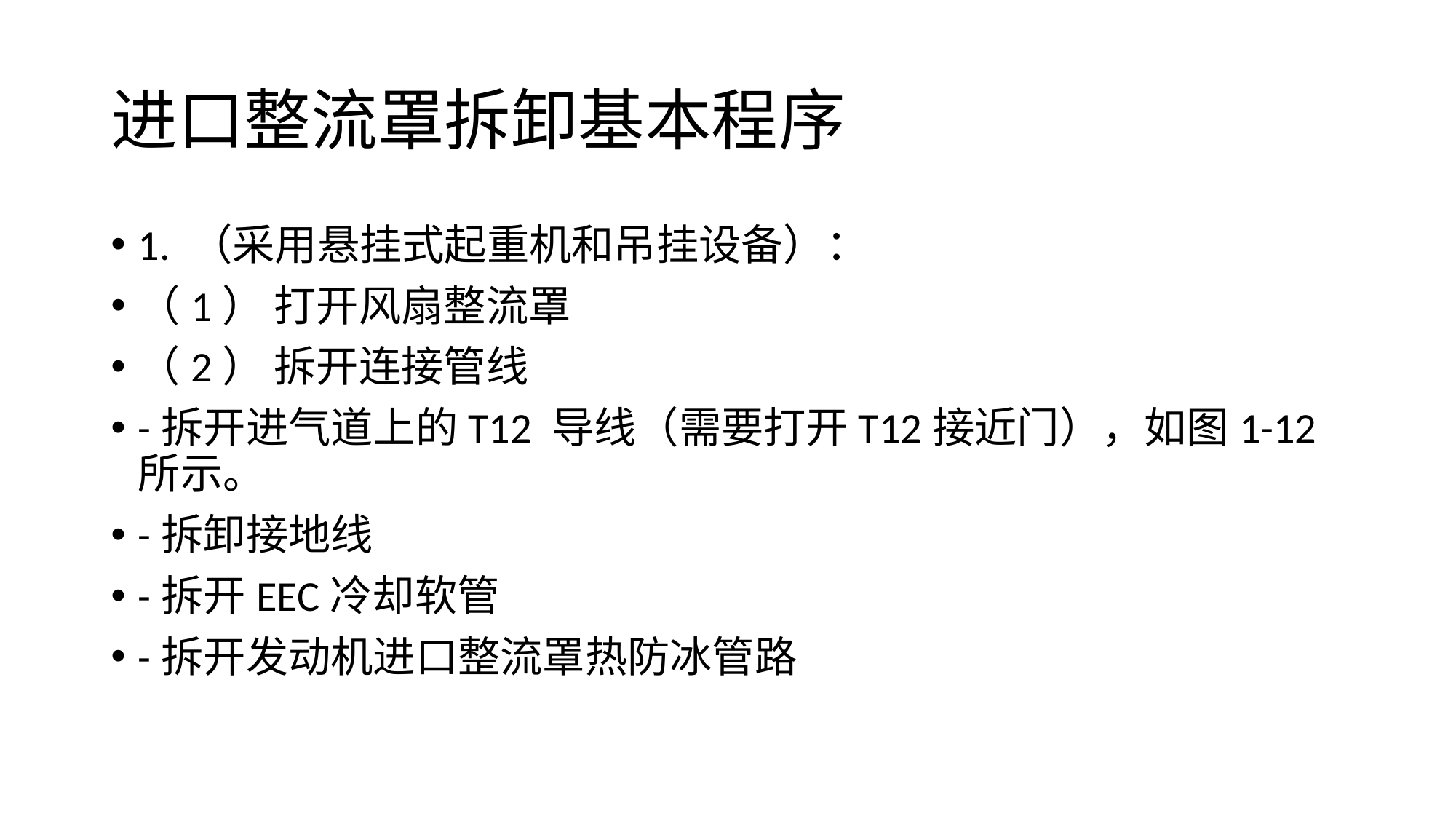

# 进口整流罩拆卸基本程序
1. （采用悬挂式起重机和吊挂设备）：
（1） 打开风扇整流罩
（2） 拆开连接管线
-拆开进气道上的T12 导线（需要打开T12接近门），如图1-12所示。
-拆卸接地线
-拆开EEC冷却软管
-拆开发动机进口整流罩热防冰管路